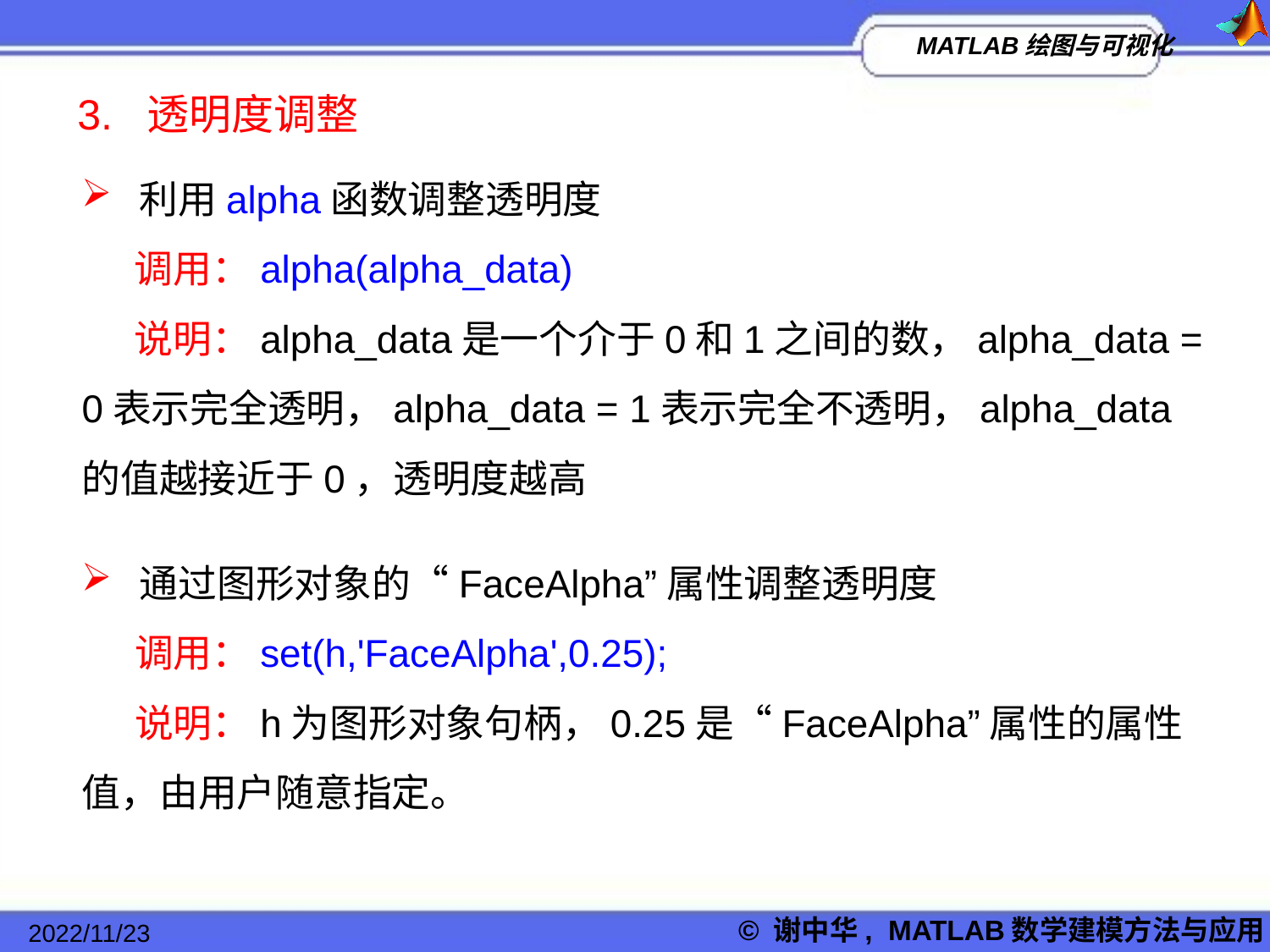

3.  透明度调整
  利用alpha函数调整透明度
     调用：alpha(alpha_data)
     说明：alpha_data是一个介于0和1之间的数，alpha_data = 0表示完全透明，alpha_data = 1表示完全不透明，alpha_data 的值越接近于0，透明度越高
  通过图形对象的“FaceAlpha”属性调整透明度
     调用：set(h,'FaceAlpha',0.25);
     说明：h为图形对象句柄，0.25是“FaceAlpha”属性的属性值，由用户随意指定。
2022/11/23
© 谢中华,  MATLAB数学建模方法与应用